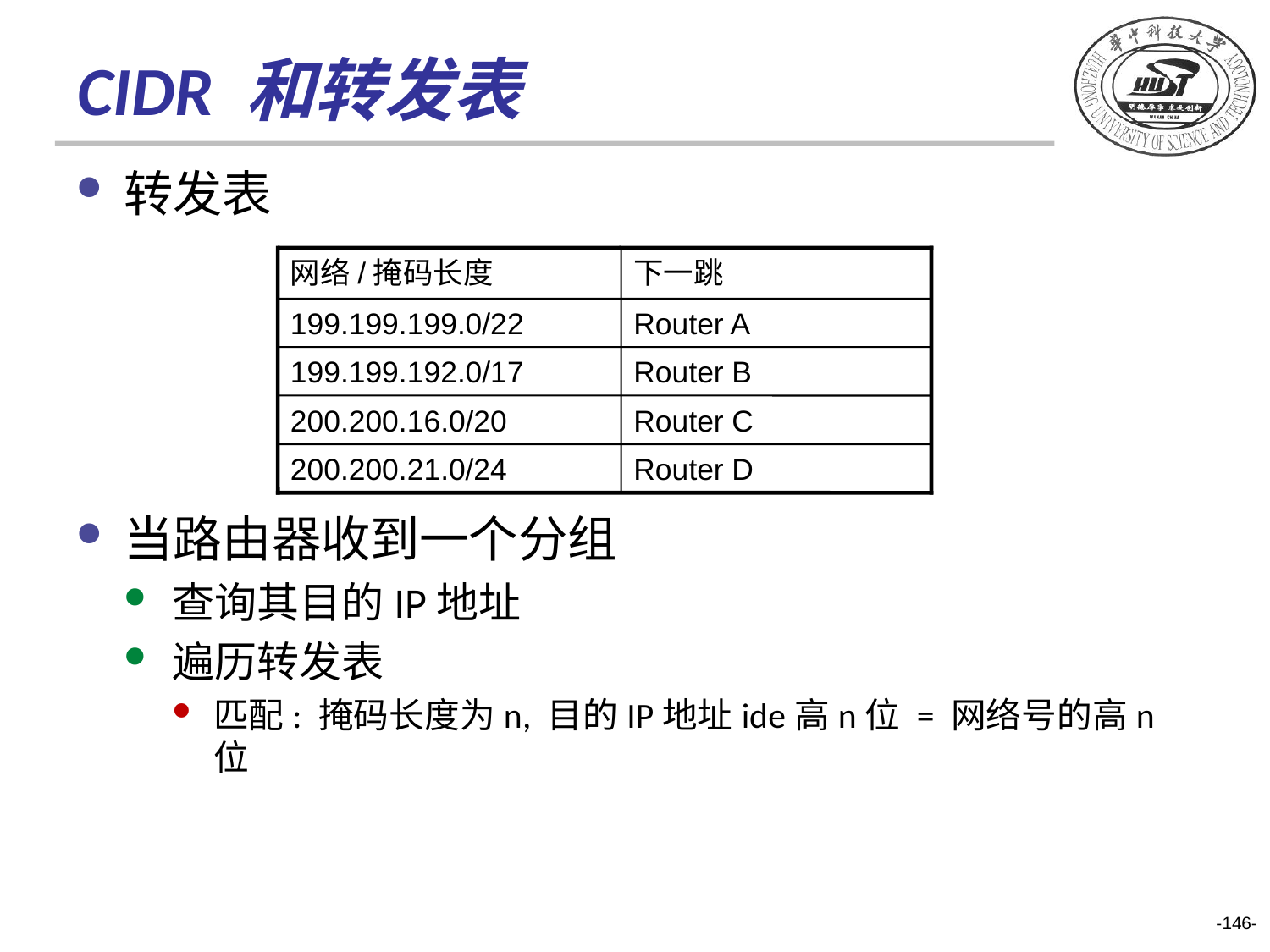

# CIDR 和转发表
转发表

当路由器收到一个分组
查询其目的IP地址
遍历转发表
匹配: 掩码长度为n, 目的IP地址ide高n位 = 网络号的高n位

网络/掩码长度

下一跳

199.199.199.0/22

Router A
199.199.192.0/17

Router B
200.200.16.0/20

Router C
200.200.21.0/24

Router D

-146-